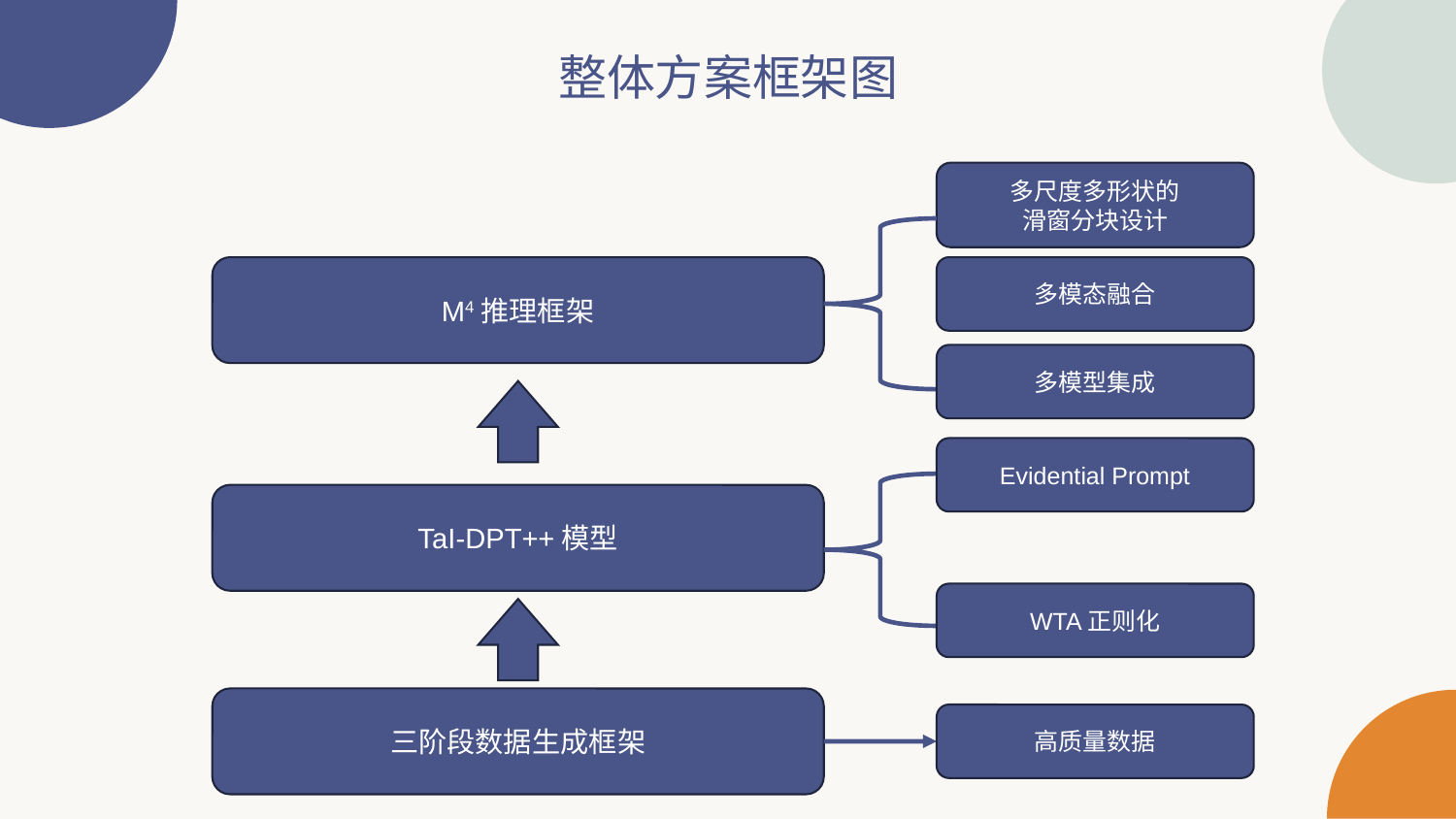

整体方案框架图
多尺度多形状的
滑窗分块设计

M4推理框架
多模态融合
多模型集成

Evidential Prompt

TaI-DPT++模型
WTA正则化

三阶段数据生成框架
高质量数据